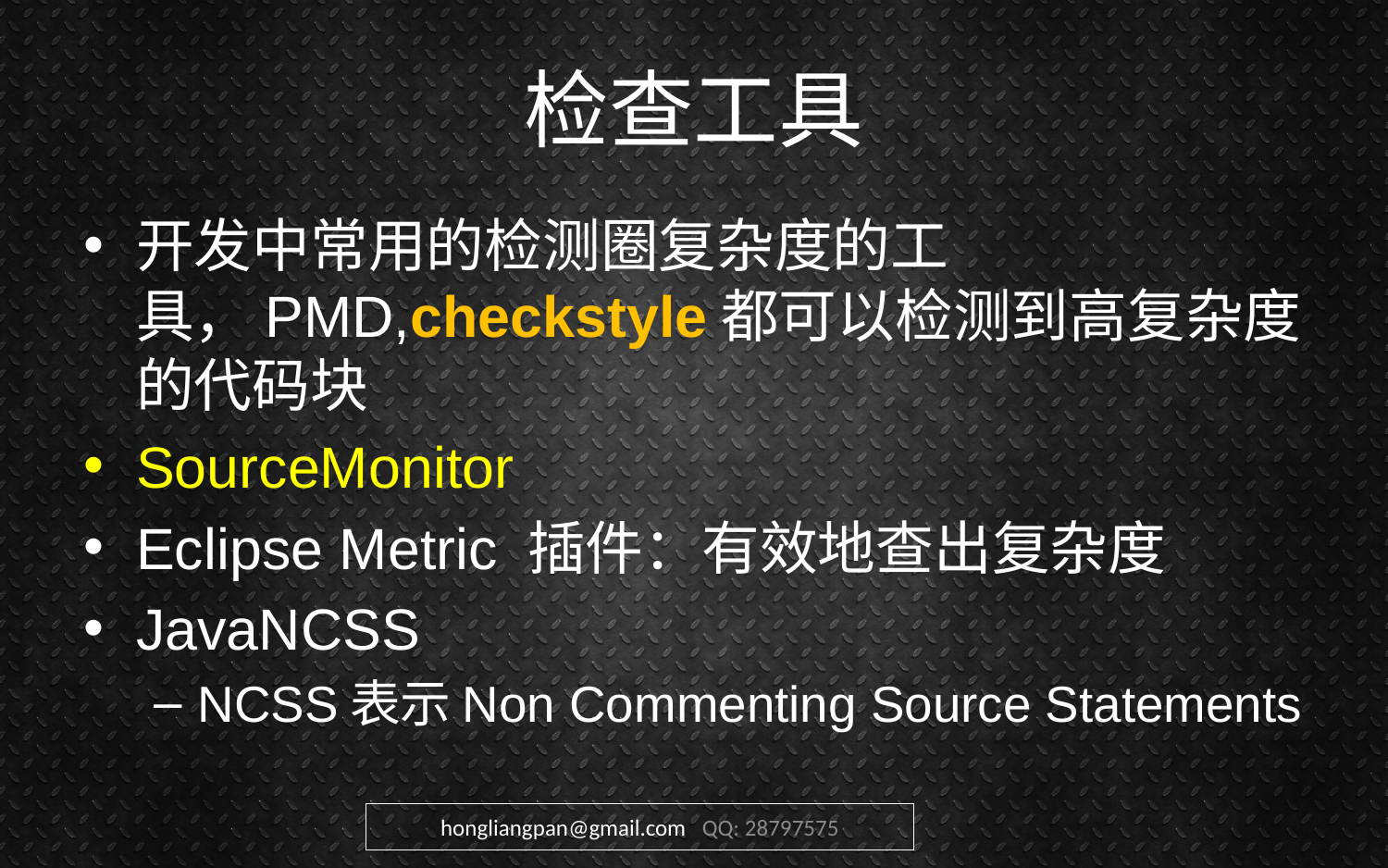

# 检查工具
开发中常用的检测圈复杂度的工具，PMD,checkstyle都可以检测到高复杂度的代码块
SourceMonitor
Eclipse Metric 插件：有效地查出复杂度
JavaNCSS
NCSS表示Non Commenting Source Statements